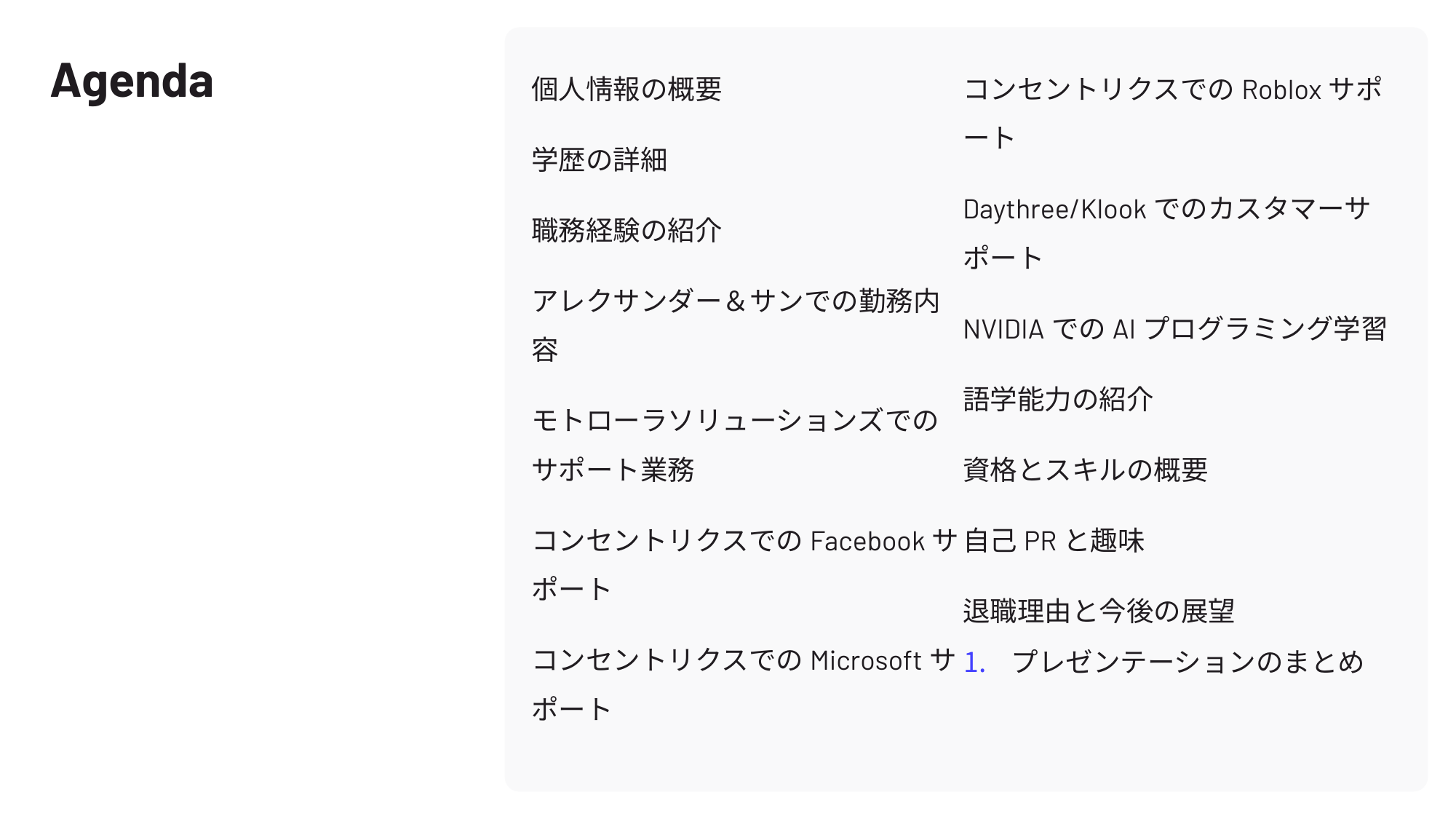

# Agenda
個人情報の概要
学歴の詳細
職務経験の紹介
アレクサンダー＆サンでの勤務内容
モトローラソリューションズでのサポート業務
コンセントリクスでのFacebookサポート
コンセントリクスでのMicrosoftサポート
コンセントリクスでのRobloxサポート
Daythree/Klookでのカスタマーサポート
NVIDIAでのAIプログラミング学習
語学能力の紹介
資格とスキルの概要
自己PRと趣味
退職理由と今後の展望
プレゼンテーションのまとめ